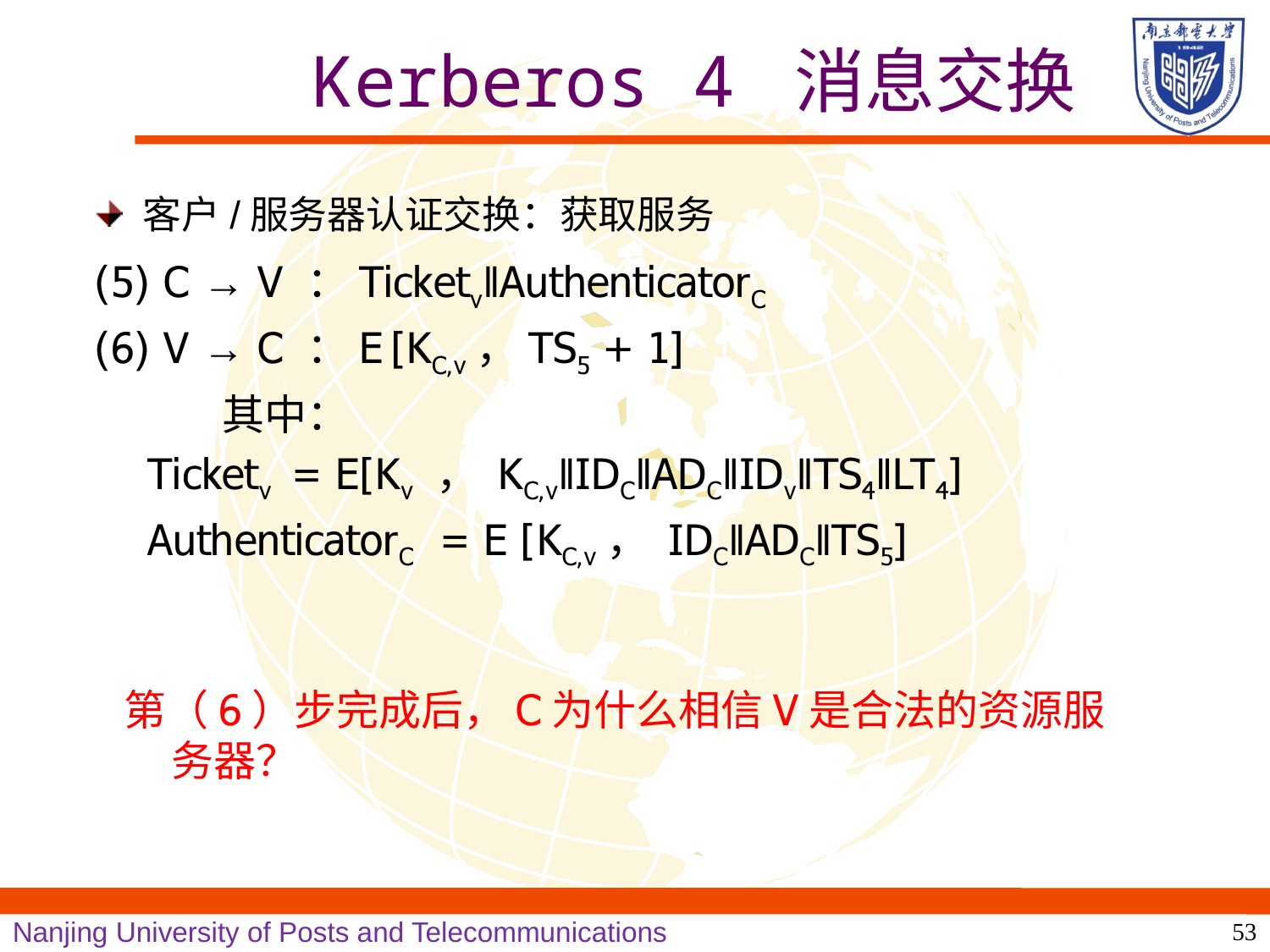

# Kerberos 4 消息交换
客户/服务器认证交换：获取服务
(5) C → V ：Ticketv‖AuthenticatorC
(6) V → C ：E [KC,v，TS5 + 1]
	其中：
    Ticketv  = E[Kv ， KC,v‖IDC‖ADC‖IDv‖TS4‖LT4]
    AuthenticatorC  = E [KC,v， IDC‖ADC‖TS5]
第（6）步完成后，C为什么相信V是合法的资源服务器？
53